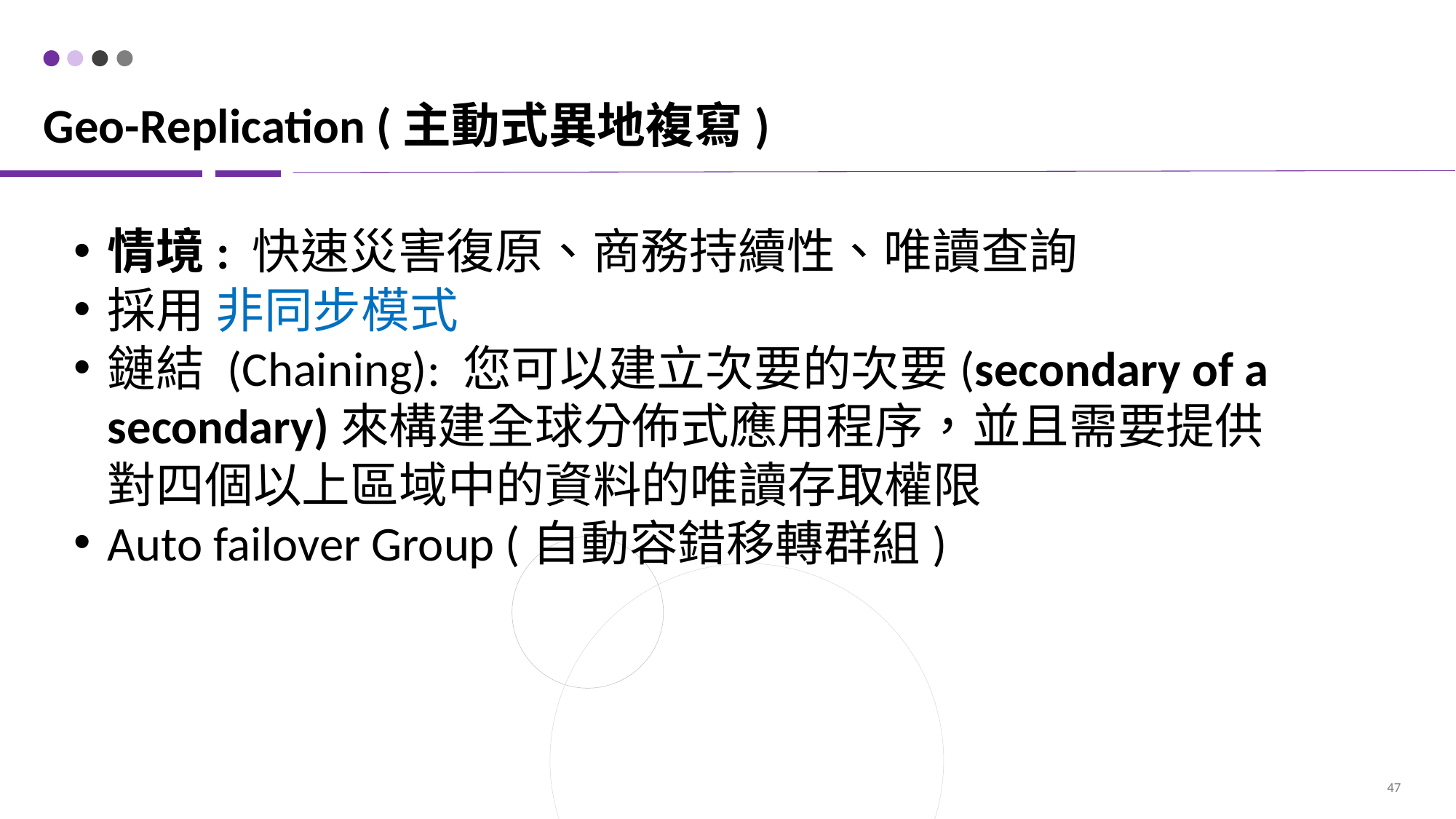

# Geo-replication (主動式異地複寫)
情境: 快速災害復原、商務持續性、唯讀查詢
採用 非同步模式
鏈結 (Chaining): 您可以建立次要的次要(secondary of a secondary)來構建全球分佈式應用程序，並且需要提供對四個以上區域中的資料的唯讀存取權限
Auto failover Group (自動容錯移轉群組)

47